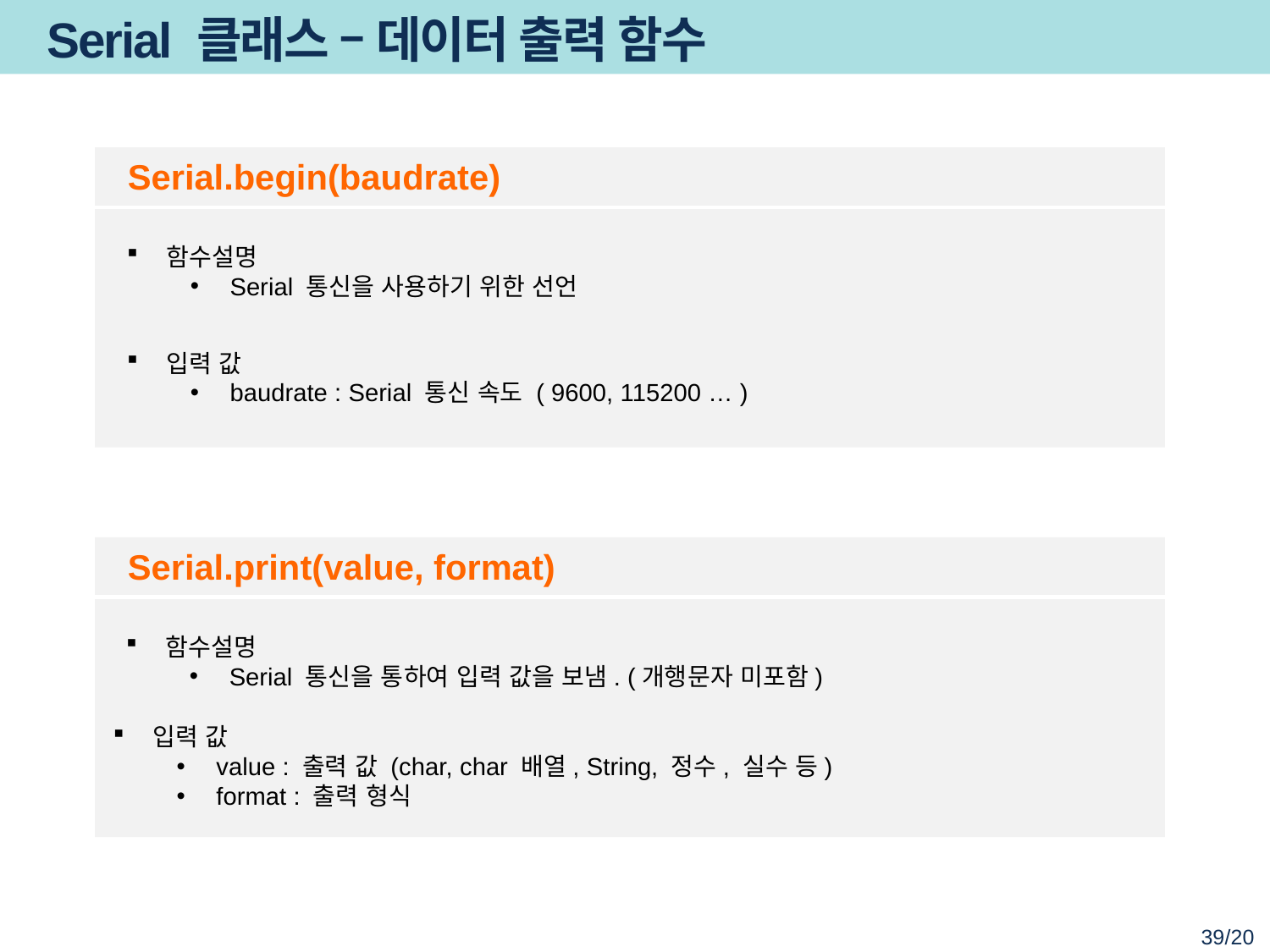

# Serial 클래스 – 데이터 출력 함수
Serial.begin(baudrate)

함수설명
Serial 통신을 사용하기 위한 선언
입력 값
baudrate : Serial 통신 속도 ( 9600, 115200 … )
Serial.print(value, format)

함수설명
Serial 통신을 통하여 입력 값을 보냄. (개행문자 미포함)
입력 값
value : 출력 값 (char, char 배열, String, 정수, 실수 등)
format : 출력 형식